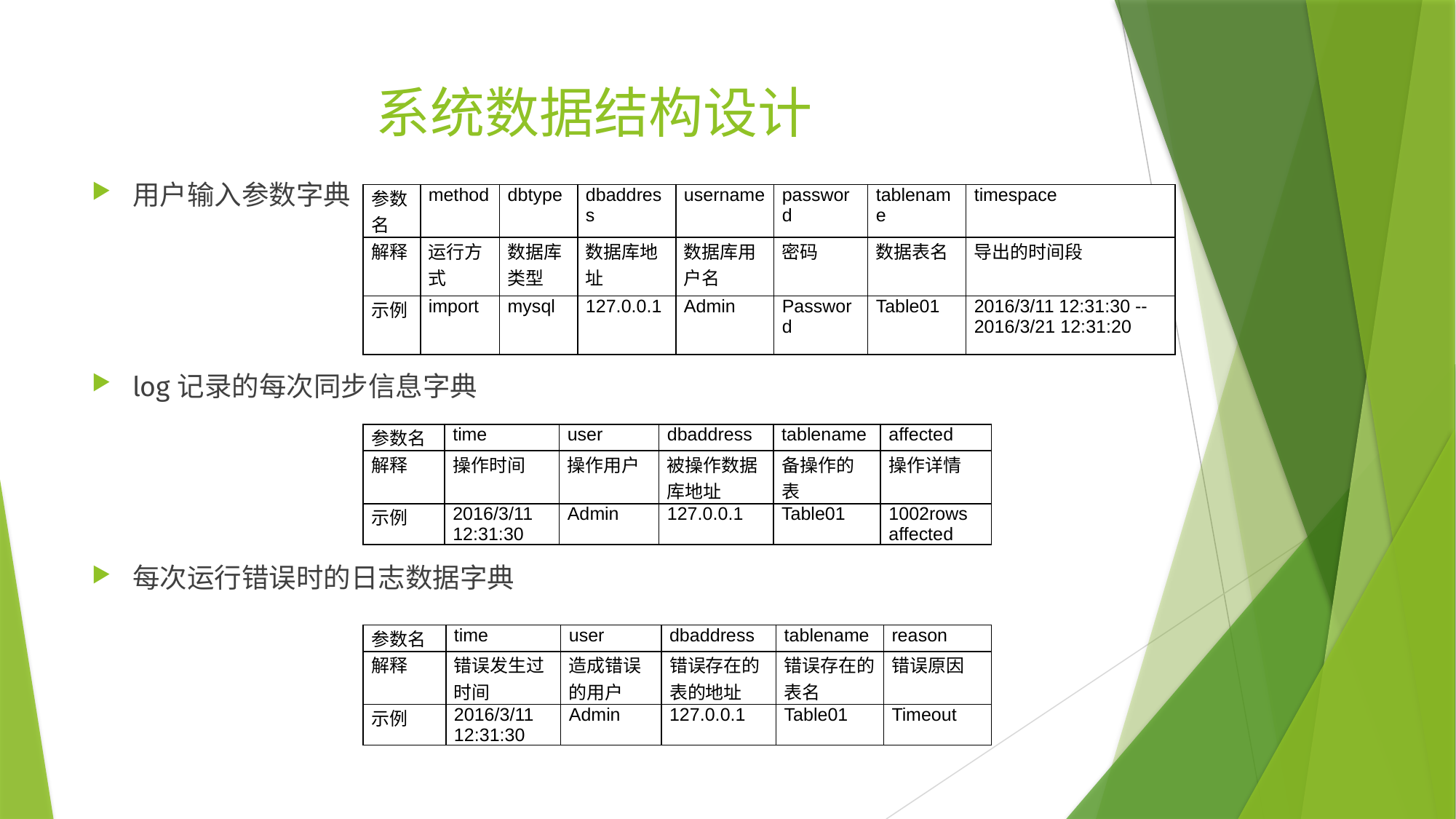

# 系统数据结构设计
用户输入参数字典

log记录的每次同步信息字典

每次运行错误时的日志数据字典

| 参数名 | method | dbtype | dbaddress | username | password | tablename | timespace |
| --- | --- | --- | --- | --- | --- | --- | --- |
| 解释 | 运行方式 | 数据库类型 | 数据库地址 | 数据库用户名 | 密码 | 数据表名 | 导出的时间段 |
| 示例 | import | mysql | 127.0.0.1 | Admin | Password | Table01 | 2016/3/11 12:31:30 -- 2016/3/21 12:31:20 |
| 参数名 | time | user | dbaddress | tablename | affected |
| --- | --- | --- | --- | --- | --- |
| 解释 | 操作时间 | 操作用户 | 被操作数据库地址 | 备操作的表 | 操作详情 |
| 示例 | 2016/3/11 12:31:30 | Admin | 127.0.0.1 | Table01 | 1002rows affected |
| 参数名 | time | user | dbaddress | tablename | reason |
| --- | --- | --- | --- | --- | --- |
| 解释 | 错误发生过时间 | 造成错误的用户 | 错误存在的表的地址 | 错误存在的表名 | 错误原因 |
| 示例 | 2016/3/11 12:31:30 | Admin | 127.0.0.1 | Table01 | Timeout |